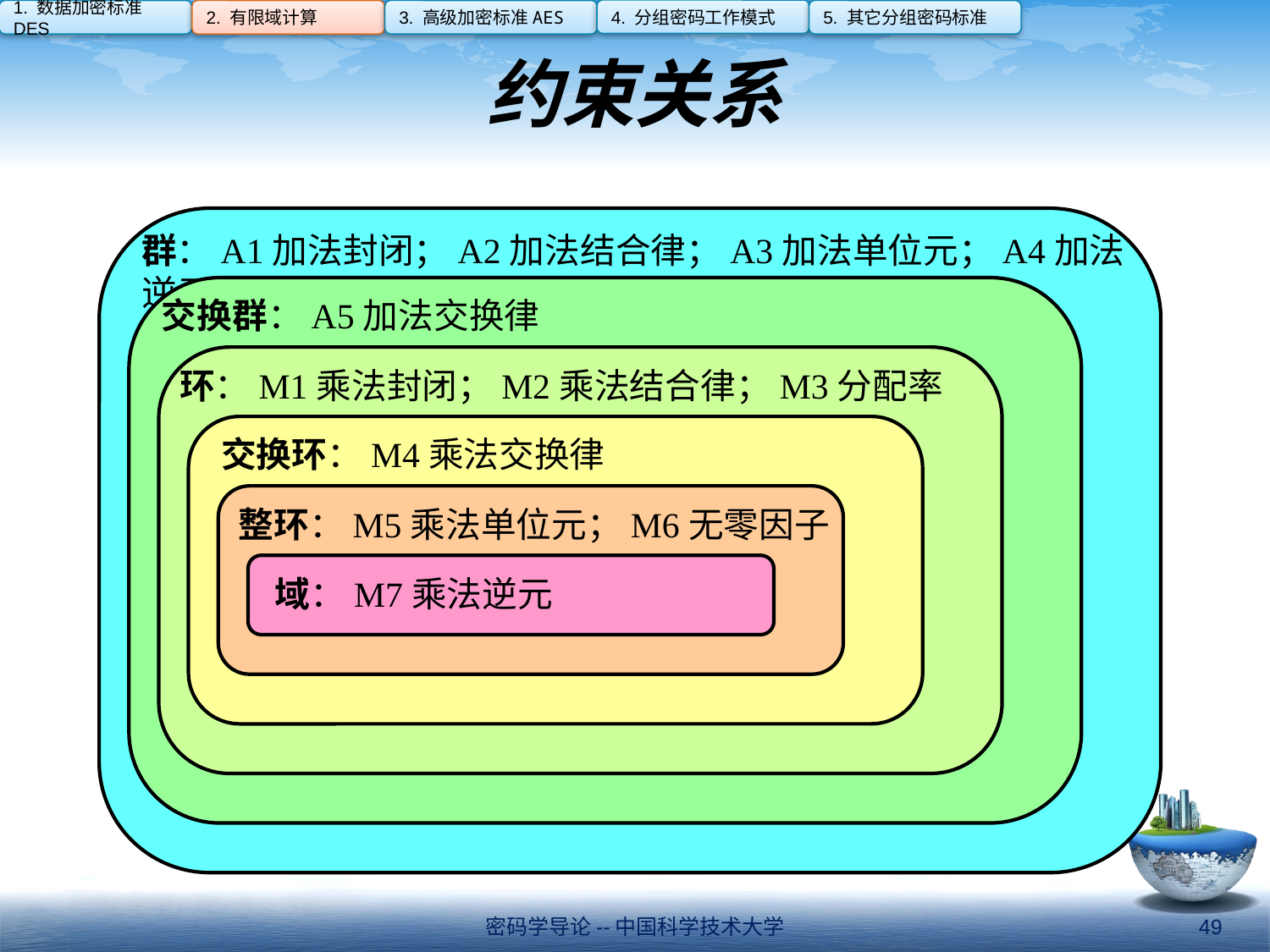

4. 分组密码工作模式
1. 数据加密标准DES
2. 有限域计算
3. 高级加密标准AES
5. 其它分组密码标准
# 约束关系

群：A1加法封闭；A2加法结合律；A3加法单位元；A4加法逆元

交换群：A5加法交换律

环：M1乘法封闭；M2乘法结合律；M3分配率

交换环：M4乘法交换律

整环：M5乘法单位元；M6无零因子

域：M7乘法逆元
密码学导论--中国科学技术大学
49